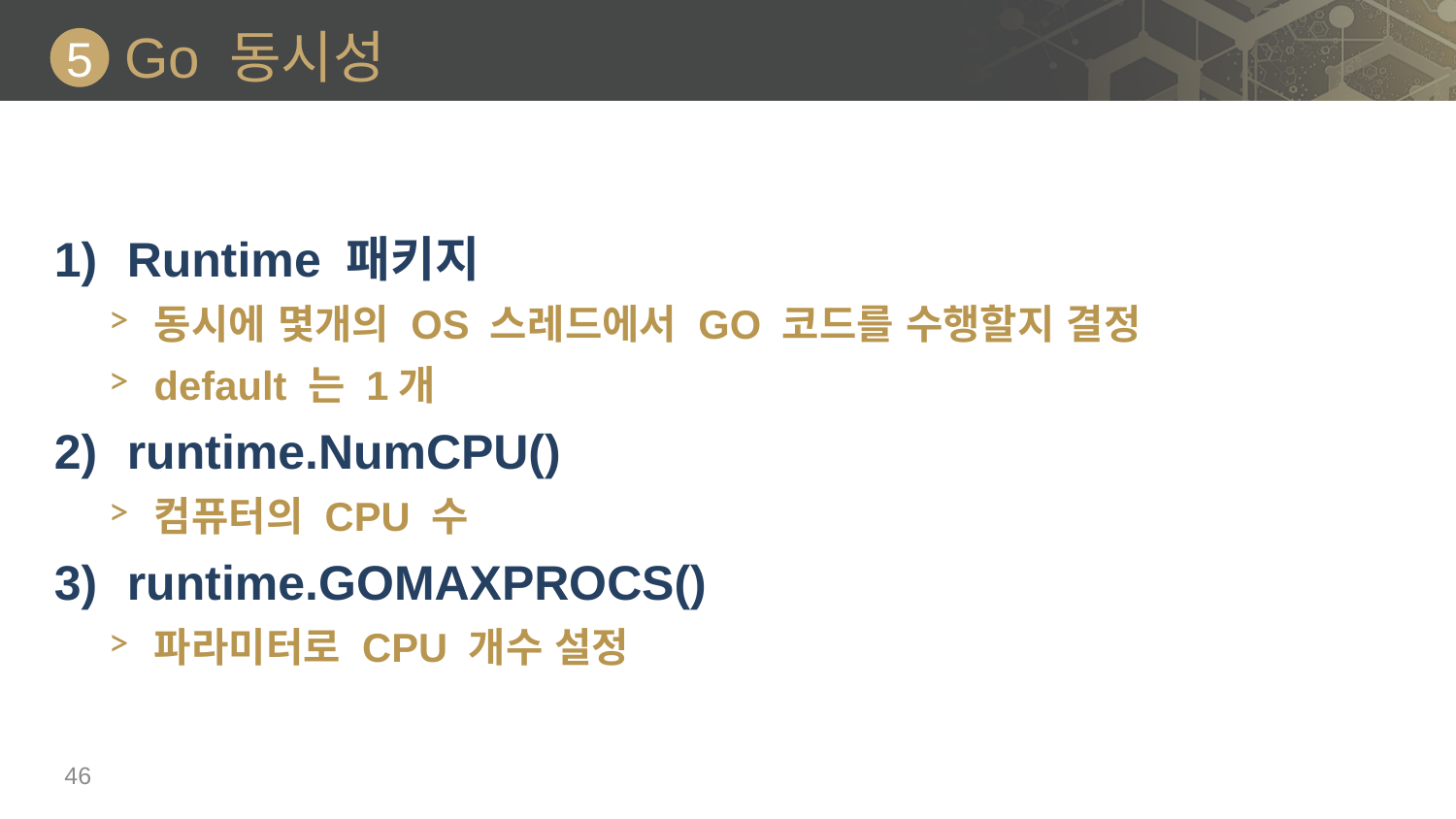

# Go 동시성
5
Runtime 패키지
동시에 몇개의 OS 스레드에서 GO 코드를 수행할지 결정
default 는 1개
runtime.NumCPU()
컴퓨터의 CPU 수
runtime.GOMAXPROCS()
파라미터로 CPU 개수 설정
46